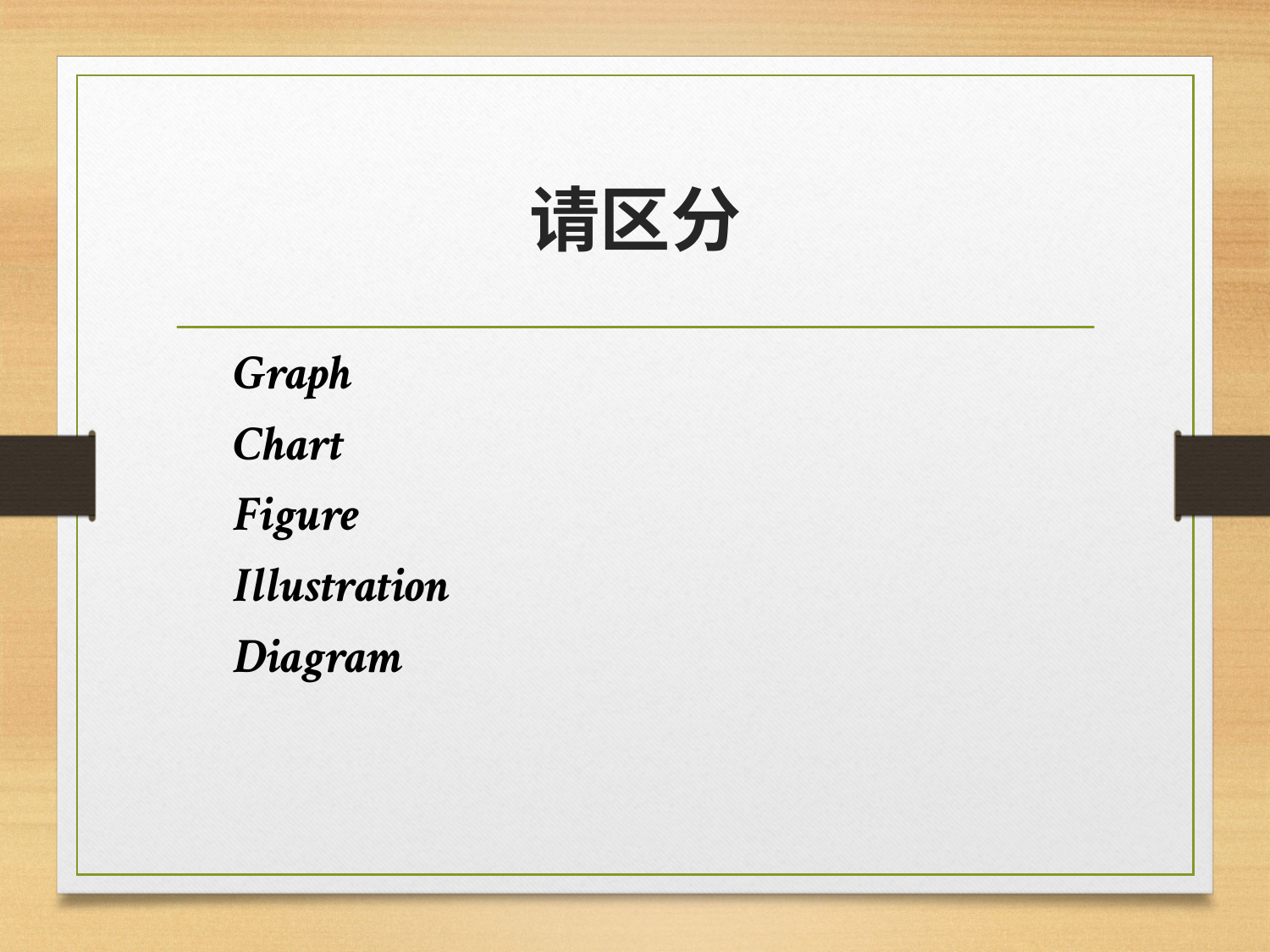

# 请区分
Graph
Chart
Figure
Illustration
Diagram